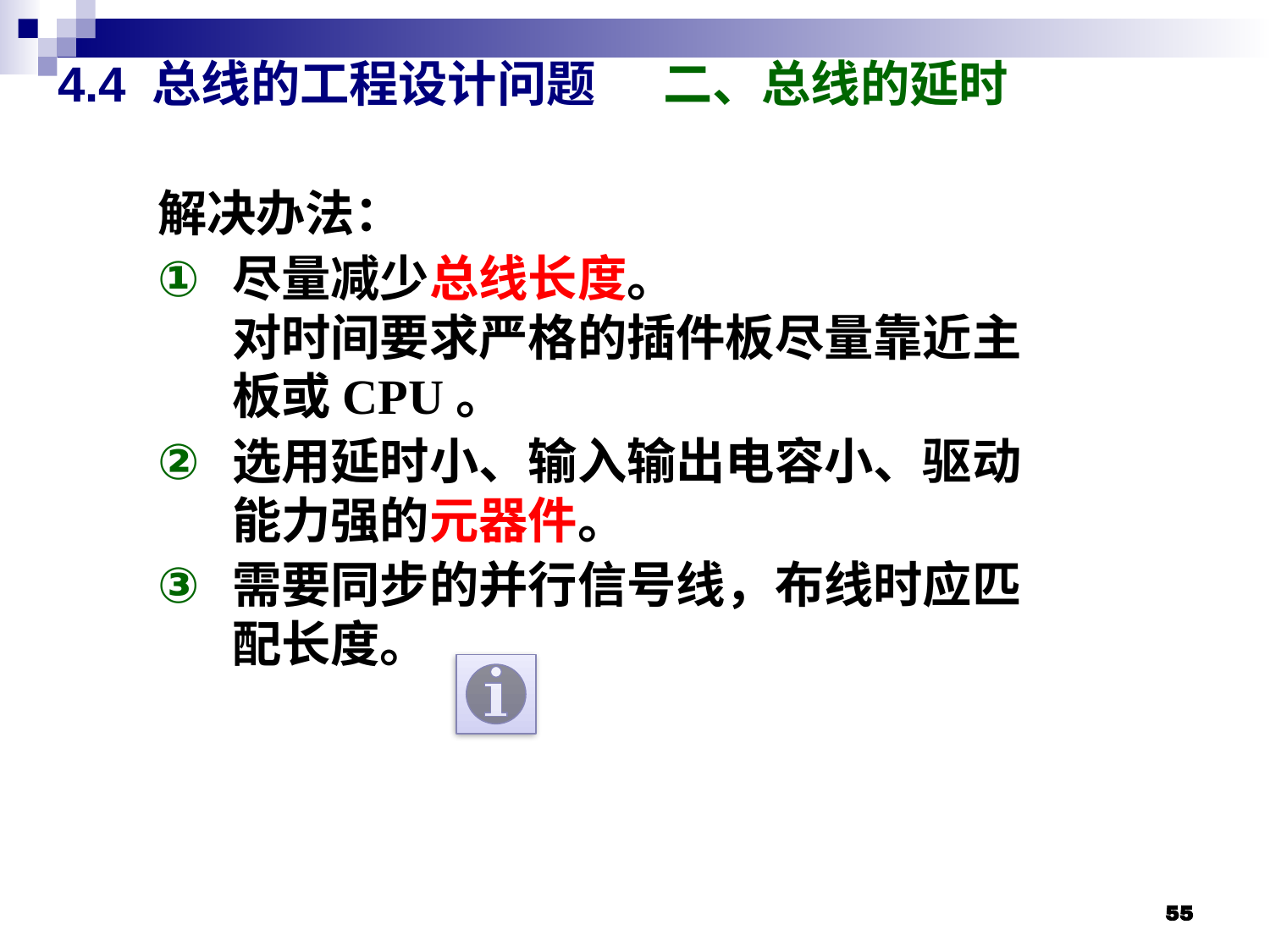

# 4.4 总线的工程设计问题      二、总线的延时
解决办法：
尽量减少总线长度。
对时间要求严格的插件板尽量靠近主板或CPU。
选用延时小、输入输出电容小、驱动能力强的元器件。
需要同步的并行信号线，布线时应匹配长度。

55